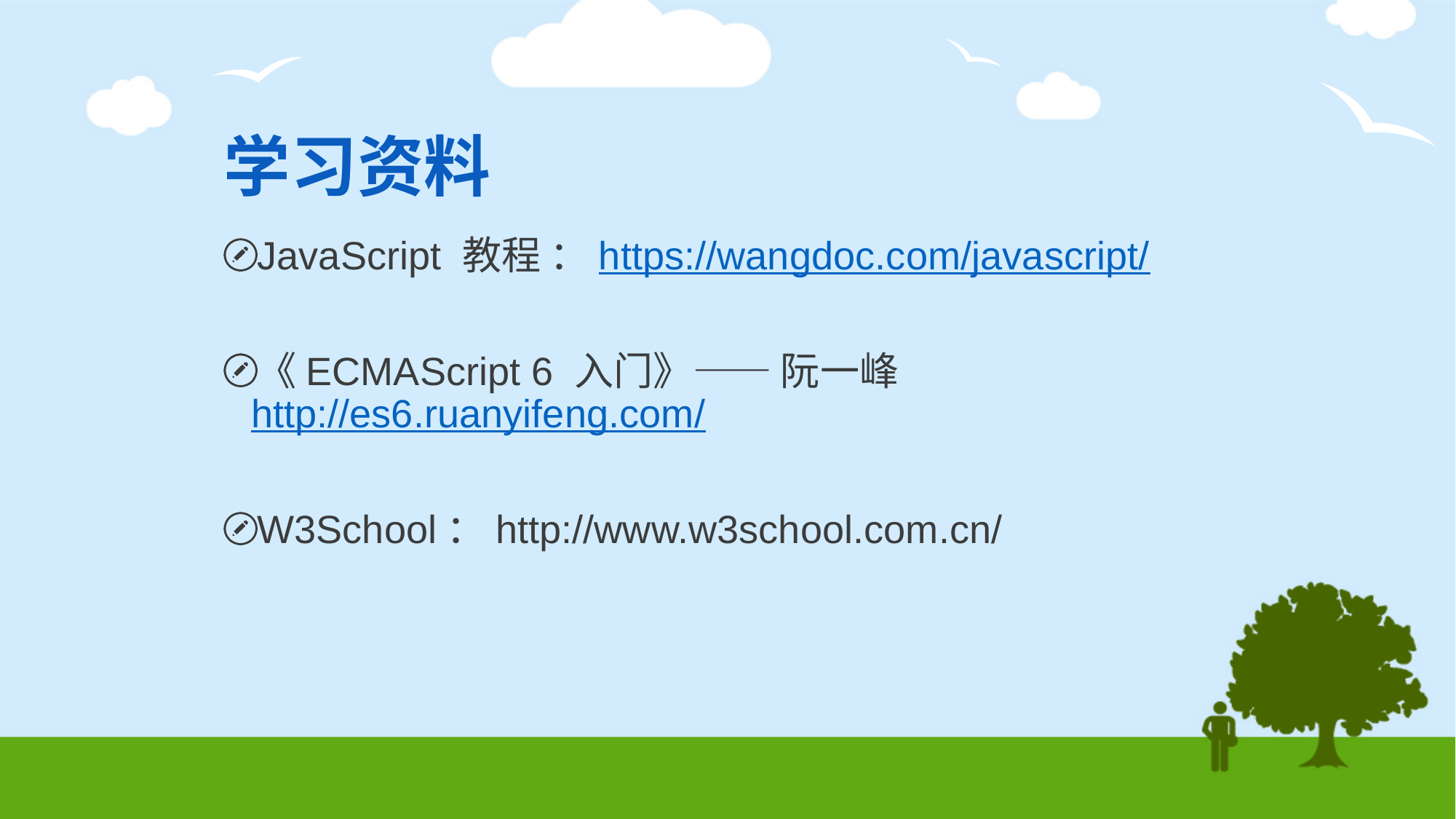

# 学习资料
JavaScript 教程 ：https://wangdoc.com/javascript/

《ECMAScript 6 入门》—— 阮一峰  http://es6.ruanyifeng.com/

W3School：http://www.w3school.com.cn/